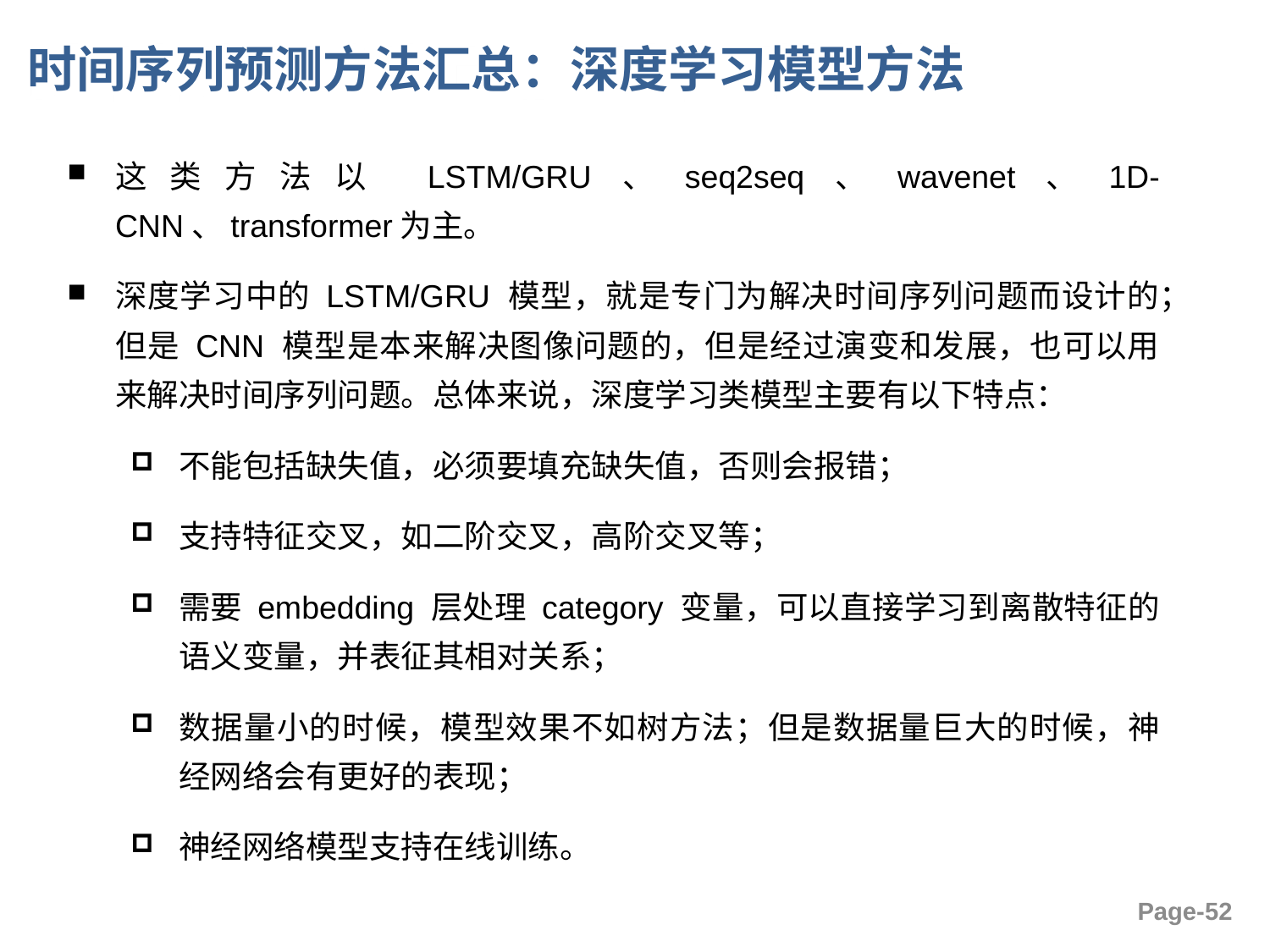

# 时间序列预测方法汇总：深度学习模型方法
这类方法以 LSTM/GRU、seq2seq、wavenet、1D-CNN、transformer为主。
深度学习中的 LSTM/GRU 模型，就是专门为解决时间序列问题而设计的；但是 CNN 模型是本来解决图像问题的，但是经过演变和发展，也可以用来解决时间序列问题。总体来说，深度学习类模型主要有以下特点：
不能包括缺失值，必须要填充缺失值，否则会报错；
支持特征交叉，如二阶交叉，高阶交叉等；
需要 embedding 层处理 category 变量，可以直接学习到离散特征的语义变量，并表征其相对关系；
数据量小的时候，模型效果不如树方法；但是数据量巨大的时候，神经网络会有更好的表现；
神经网络模型支持在线训练。
Page-52